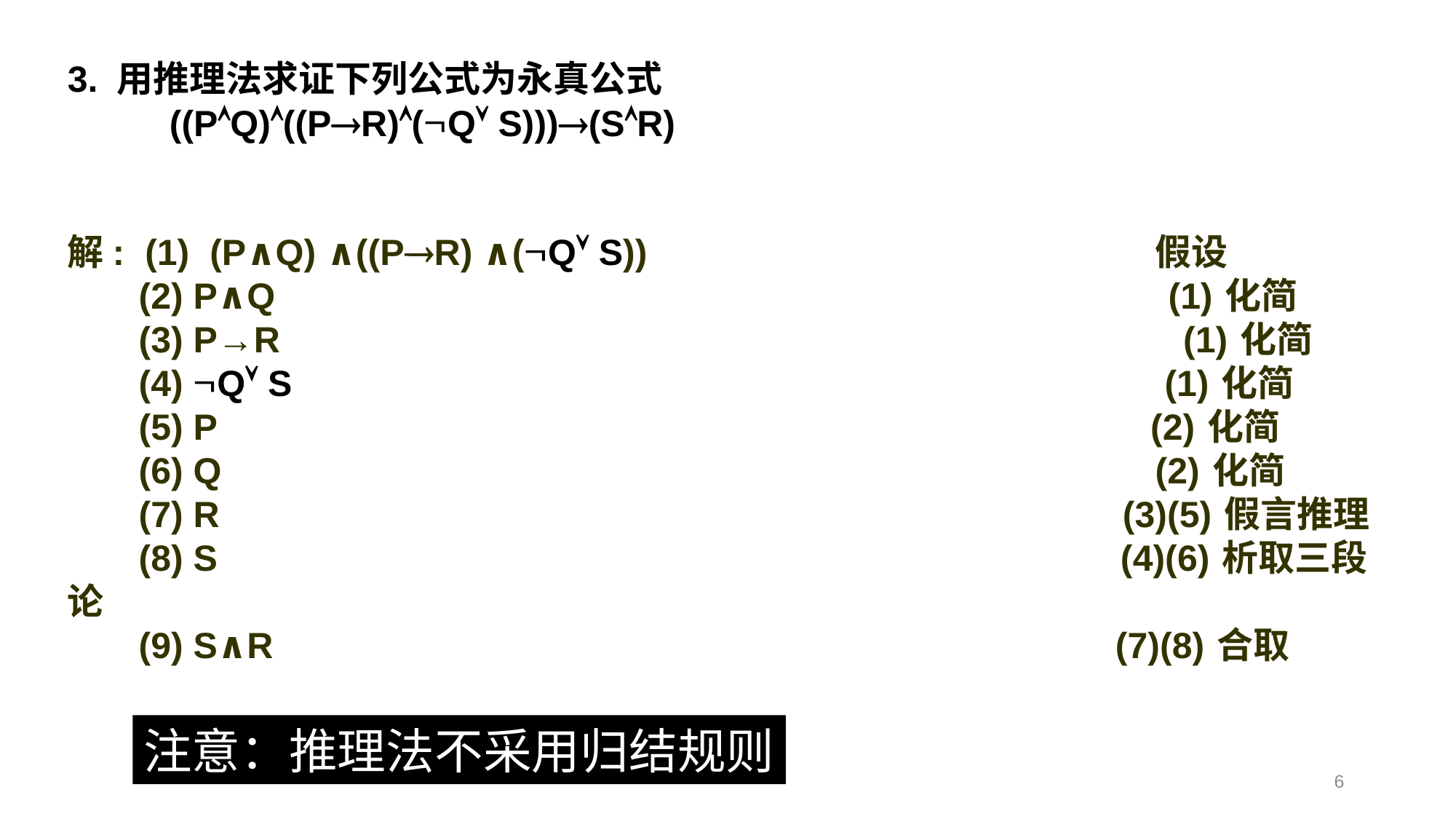

3. 用推理法求证下列公式为永真公式
          ((P∧Q)∧((P→R)∧(¬Q∨ S)))→(S∧R)
解:  (1)  (P∧Q) ∧((P→R) ∧(¬Q∨ S))                                                 假设
       (2) P∧Q                                                                                        (1)化简
       (3) P→R                                                                                         (1)化简
       (4) ¬Q∨ S                                                                                      (1)化简
       (5) P                                                                                            (2)化简
       (6) Q                                                                                            (2)化简
       (7) R                                                                                         (3)(5)假言推理
       (8) S                                                                                         (4)(6)析取三段论
       (9) S∧R                                                                                   (7)(8)合取
注意：推理法不采用归结规则
6